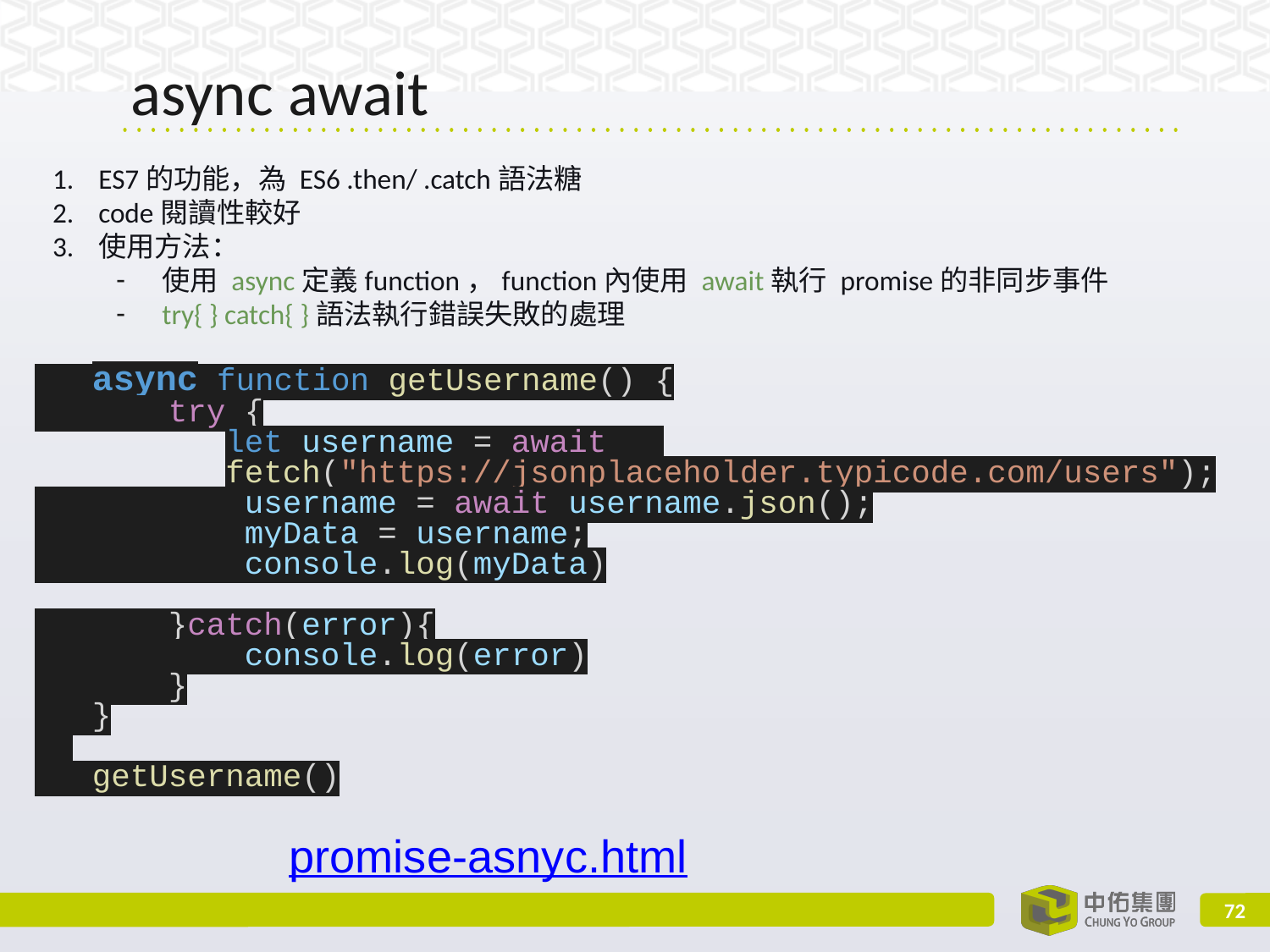

# async await
ES7的功能，為 ES6 .then/ .catch語法糖
code閱讀性較好
使用方法：
使用 async定義function，function內使用 await執行 promise的非同步事件
try{ } catch{ }語法執行錯誤失敗的處理

   async function getUsername() {
       try {
let username = await    fetch("https://jsonplaceholder.typicode.com/users");
           username = await username.json();
           myData = username;
           console.log(myData)

       }catch(error){
           console.log(error)
       }
   }

   getUsername()
											promise-asnyc.html

72